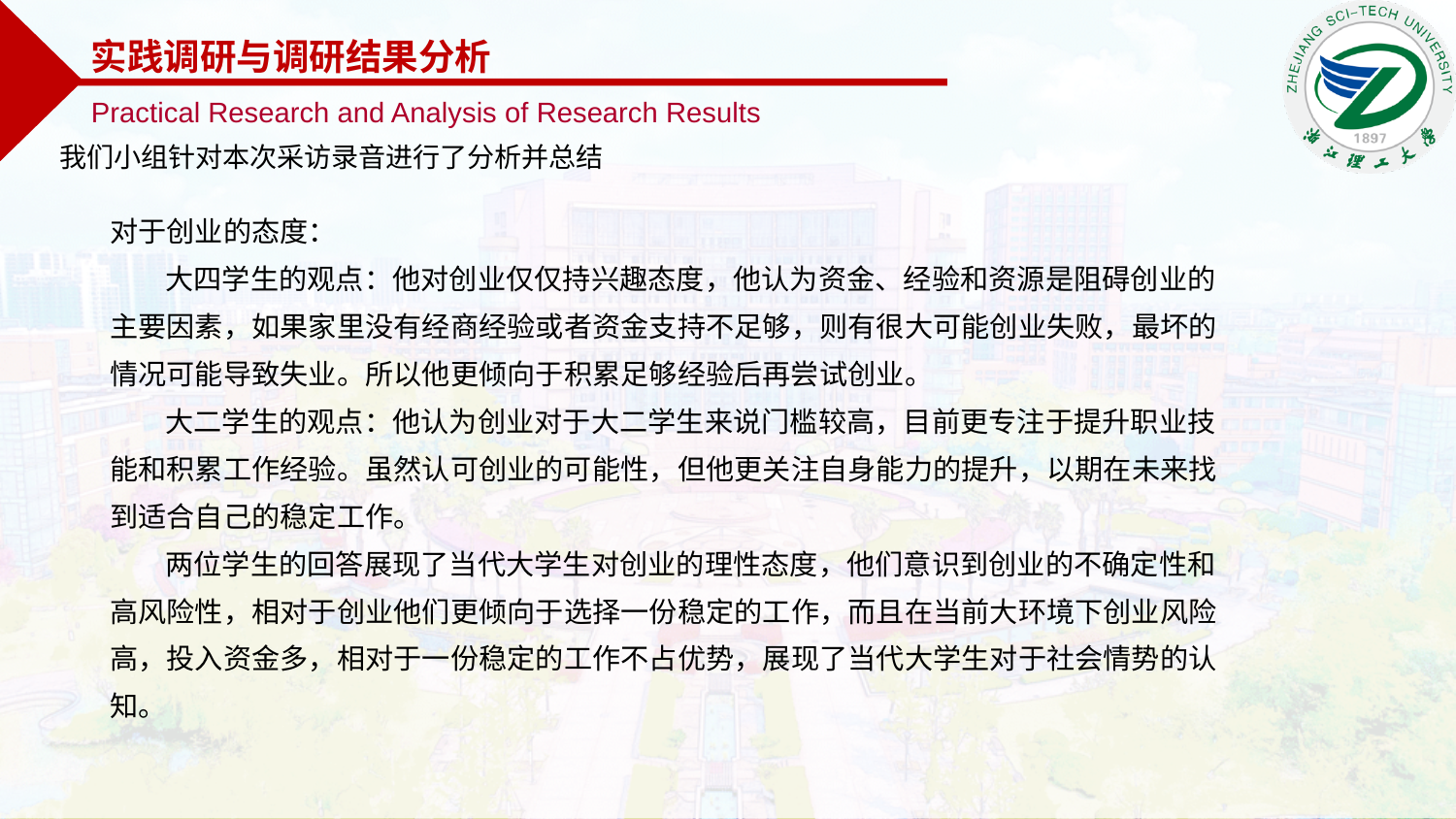

实践调研与调研结果分析

Practical Research and Analysis of Research Results

我们小组针对本次采访录音进行了分析并总结
对于创业的态度：
大四学生的观点：他对创业仅仅持兴趣态度，他认为资金、经验和资源是阻碍创业的主要因素，如果家里没有经商经验或者资金支持不足够，则有很大可能创业失败，最坏的情况可能导致失业。所以他更倾向于积累足够经验后再尝试创业。
大二学生的观点：他认为创业对于大二学生来说门槛较高，目前更专注于提升职业技能和积累工作经验。虽然认可创业的可能性，但他更关注自身能力的提升，以期在未来找到适合自己的稳定工作。
两位学生的回答展现了当代大学生对创业的理性态度，他们意识到创业的不确定性和高风险性，相对于创业他们更倾向于选择一份稳定的工作，而且在当前大环境下创业风险高，投入资金多，相对于一份稳定的工作不占优势，展现了当代大学生对于社会情势的认知。